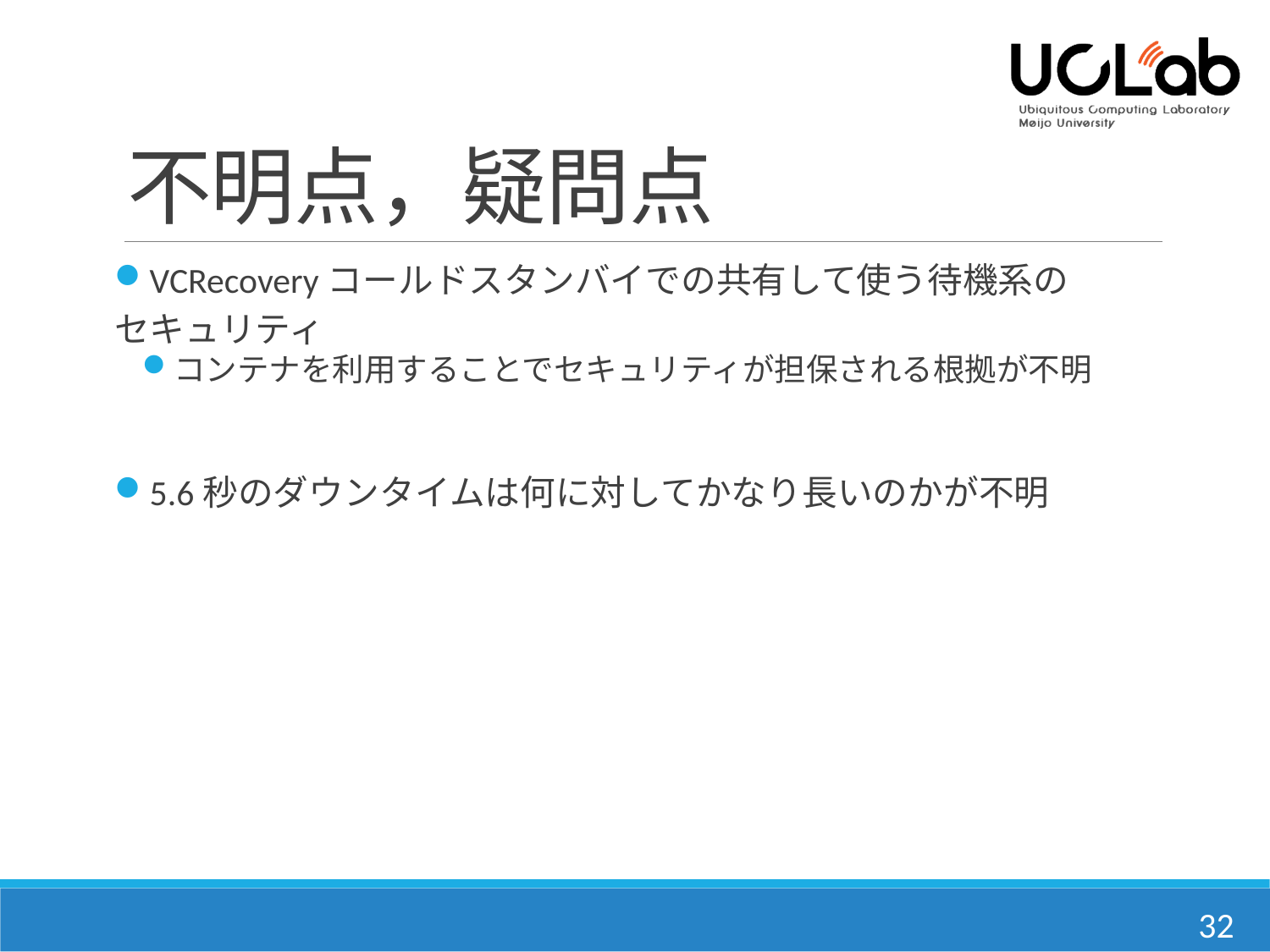

# 不明点，疑問点
VCRecoveryコールドスタンバイでの共有して使う待機系の
セキュリティ
コンテナを利用することでセキュリティが担保される根拠が不明

5.6秒のダウンタイムは何に対してかなり長いのかが不明
32